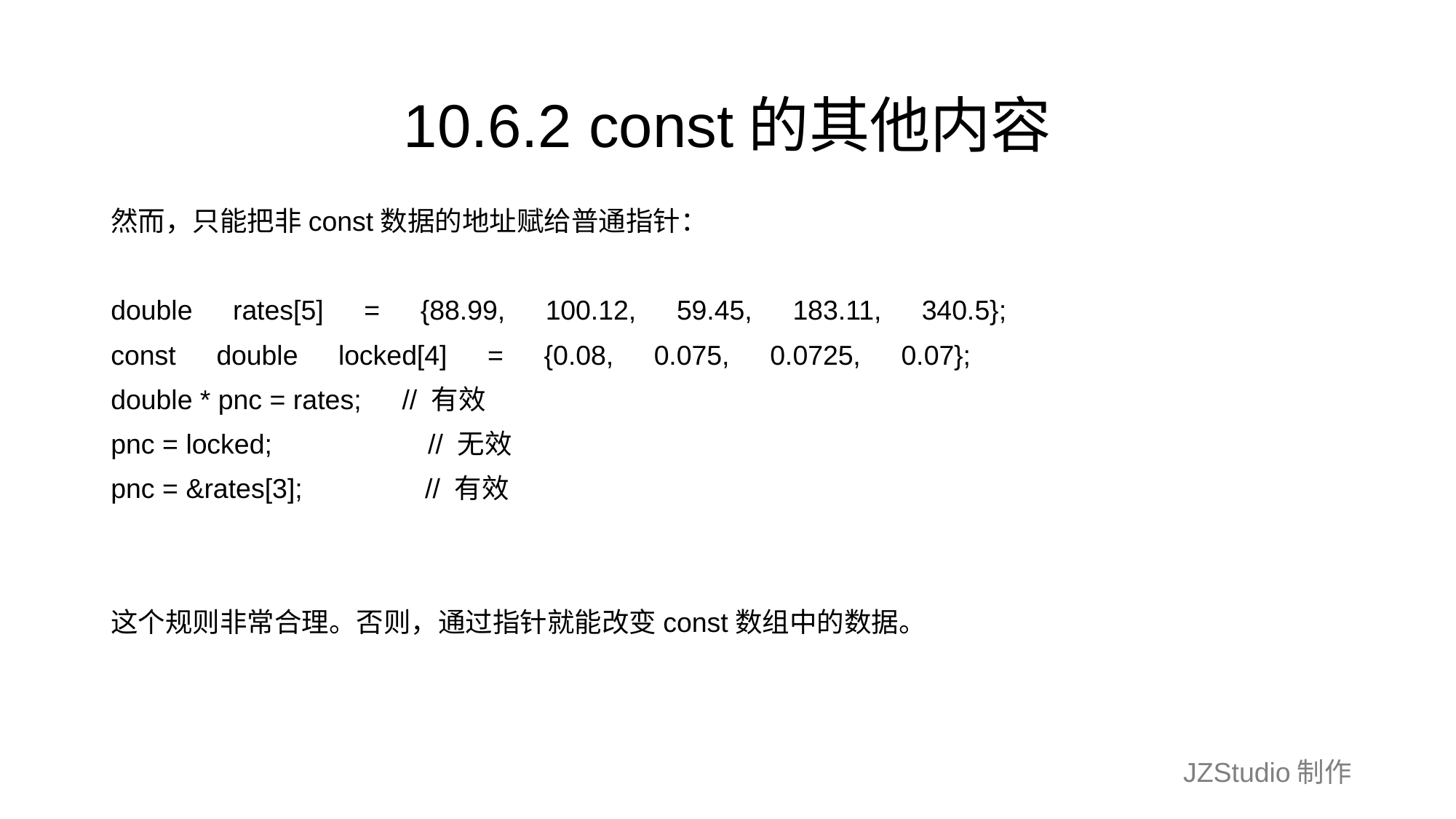

# 10.6.2 const的其他内容
然而，只能把非const数据的地址赋给普通指针：

double　rates[5]　=　{88.99,　100.12,　59.45,　183.11,　340.5};
const　double　locked[4]　=　{0.08,　0.075,　0.0725,　0.07};
double * pnc = rates;　// 有效
pnc = locked;　　　　　 // 无效
pnc = &rates[3];　　　　// 有效

这个规则非常合理。否则，通过指针就能改变const数组中的数据。